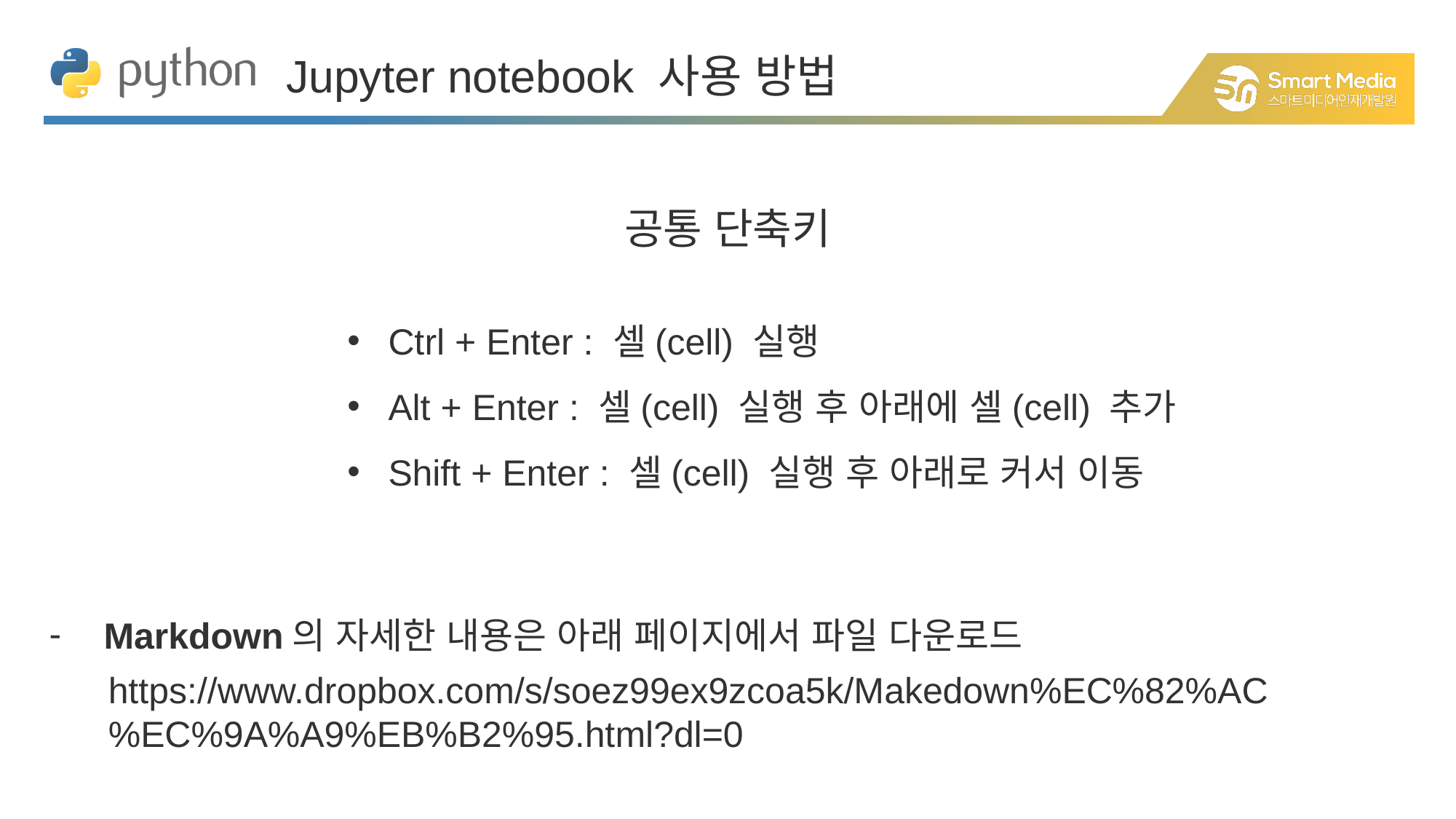

Jupyter notebook 사용 방법
공통 단축키
Ctrl + Enter : 셀(cell) 실행
Alt + Enter : 셀(cell) 실행 후 아래에 셀(cell) 추가
Shift + Enter : 셀(cell) 실행 후 아래로 커서 이동
Markdown의 자세한 내용은 아래 페이지에서 파일 다운로드
https://www.dropbox.com/s/soez99ex9zcoa5k/Makedown%EC%82%AC%EC%9A%A9%EB%B2%95.html?dl=0